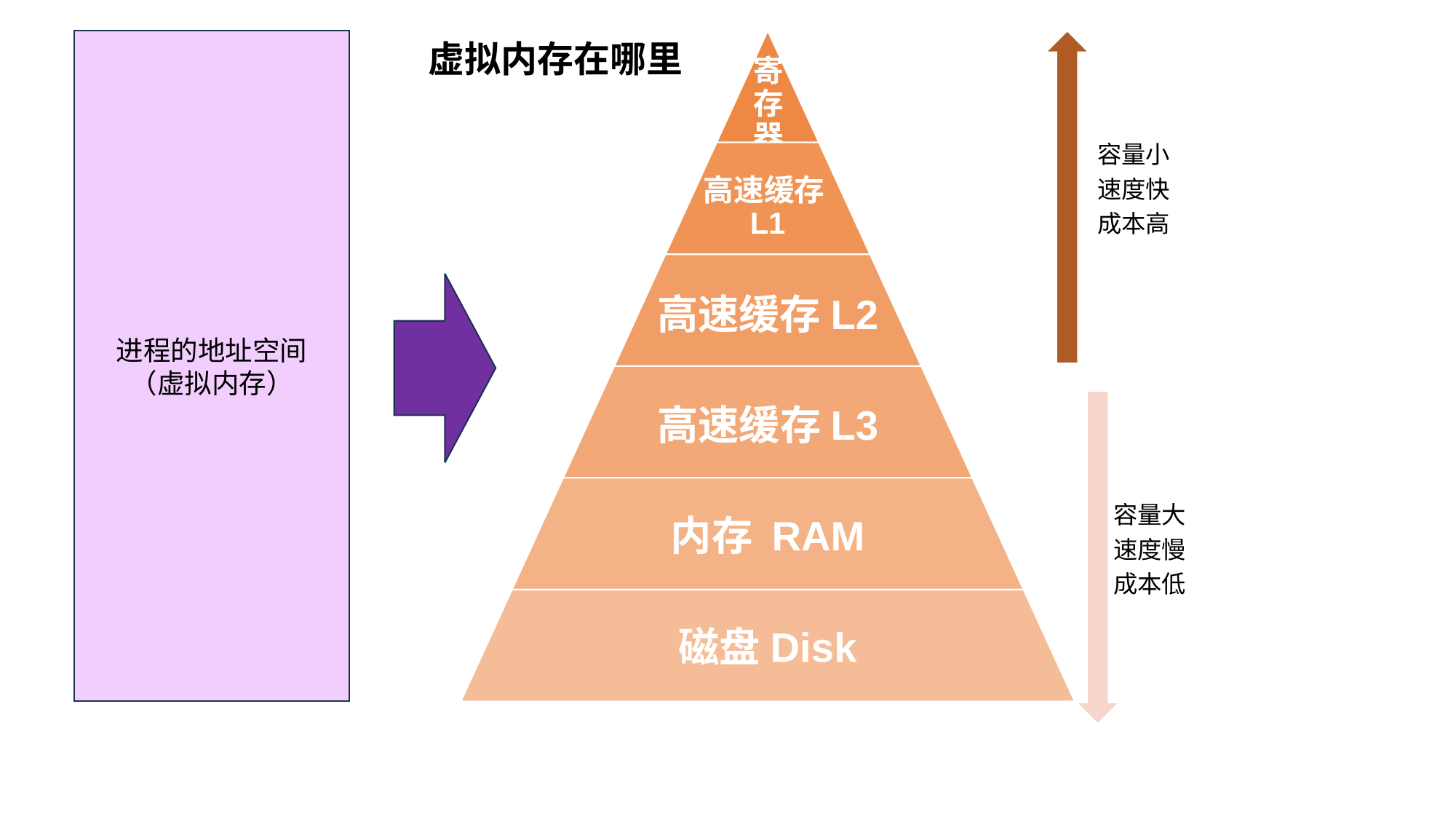

进程的地址空间
（虚拟内存）
虚拟内存在哪里
容量小
速度快
成本高
容量大
速度慢
成本低
寄存器
高速缓存L1
高速缓存L2
高速缓存L3
内存 RAM
磁盘Disk